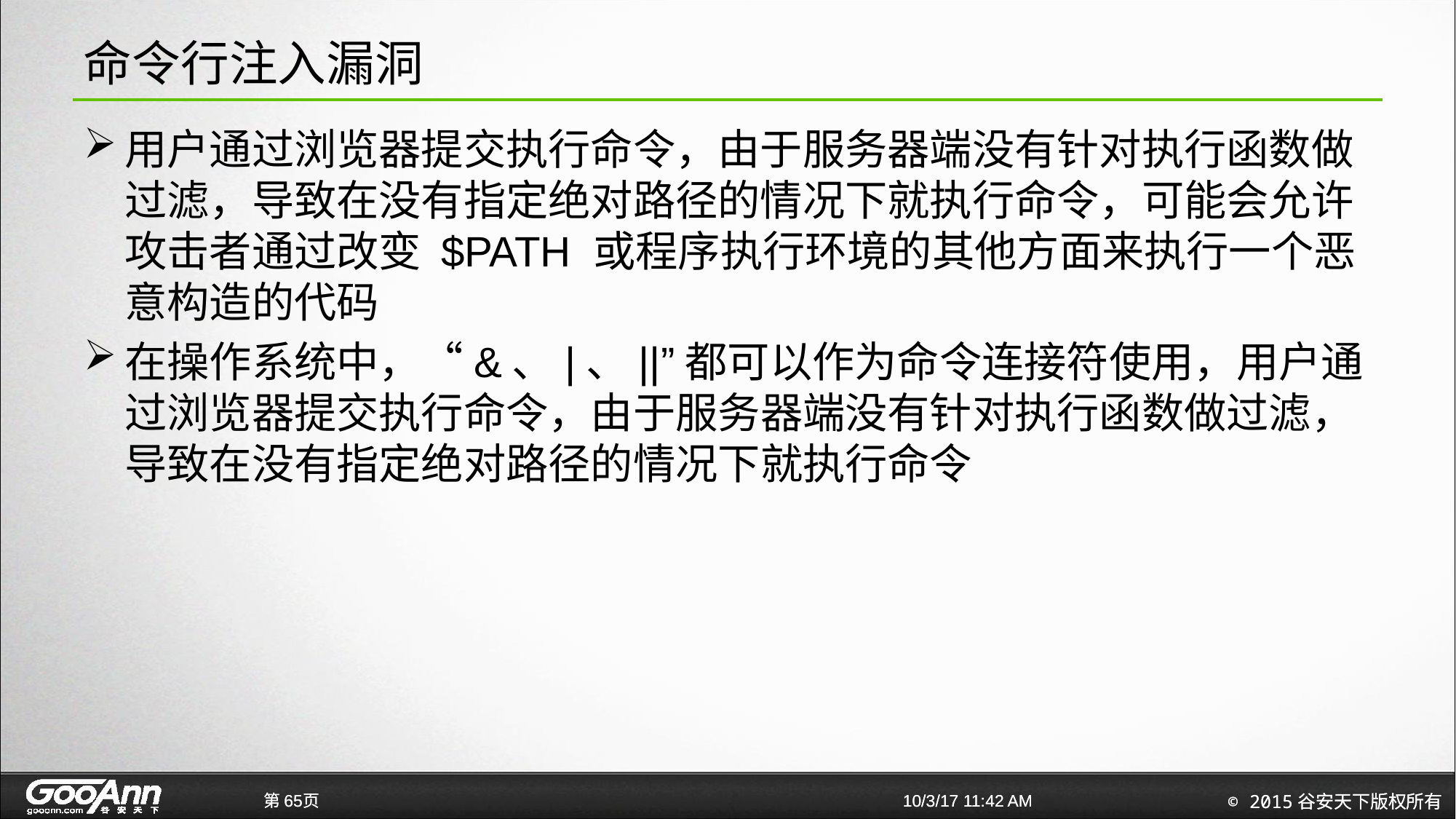

# 命令行注入漏洞
用户通过浏览器提交执行命令，由于服务器端没有针对执行函数做过滤，导致在没有指定绝对路径的情况下就执行命令，可能会允许攻击者通过改变 $PATH 或程序执行环境的其他方面来执行一个恶意构造的代码
在操作系统中，“&、|、||”都可以作为命令连接符使用，用户通过浏览器提交执行命令，由于服务器端没有针对执行函数做过滤，导致在没有指定绝对路径的情况下就执行命令